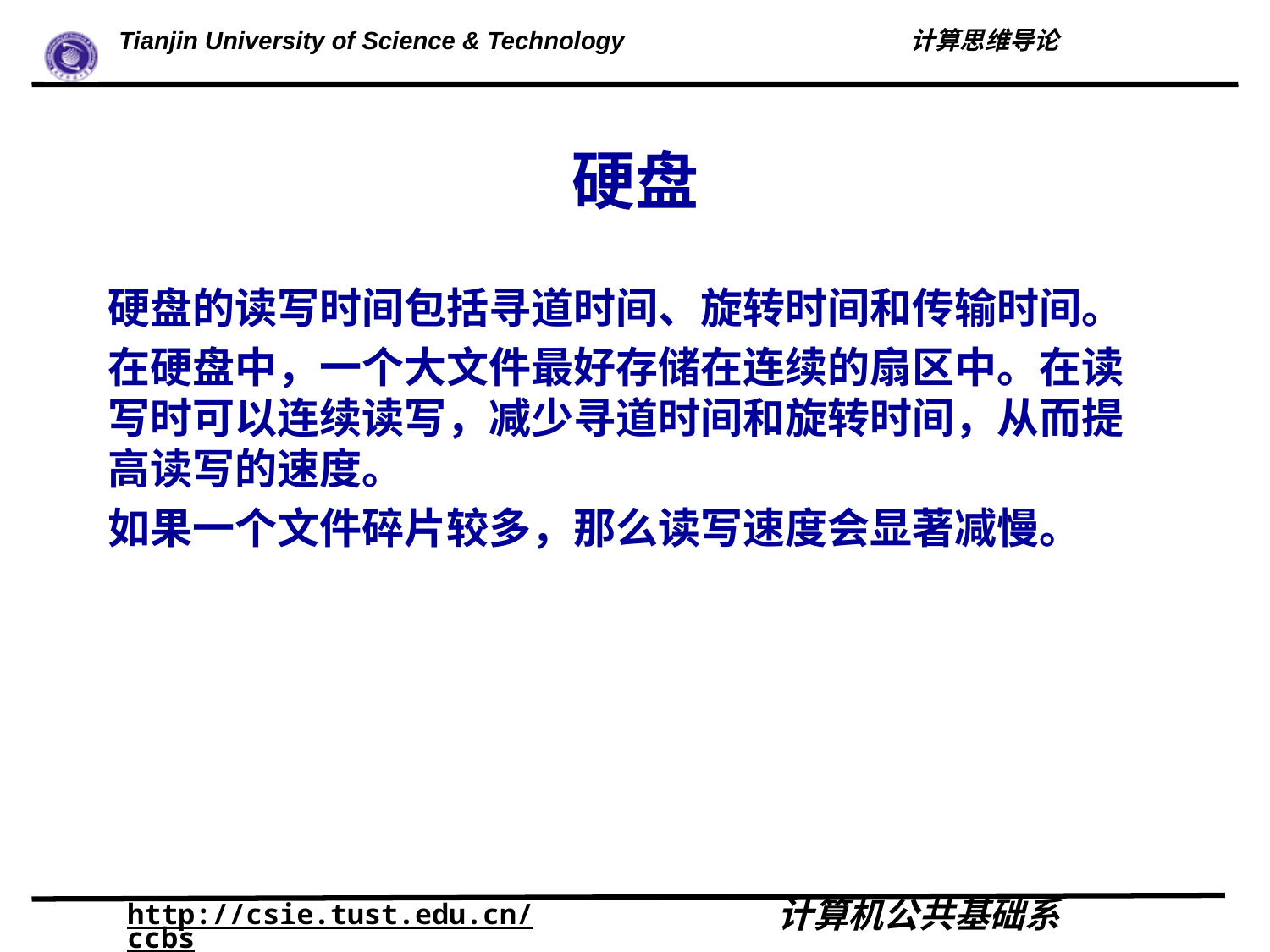

# 硬盘
硬盘的读写时间包括寻道时间、旋转时间和传输时间。
在硬盘中，一个大文件最好存储在连续的扇区中。在读写时可以连续读写，减少寻道时间和旋转时间，从而提高读写的速度。
如果一个文件碎片较多，那么读写速度会显著减慢。